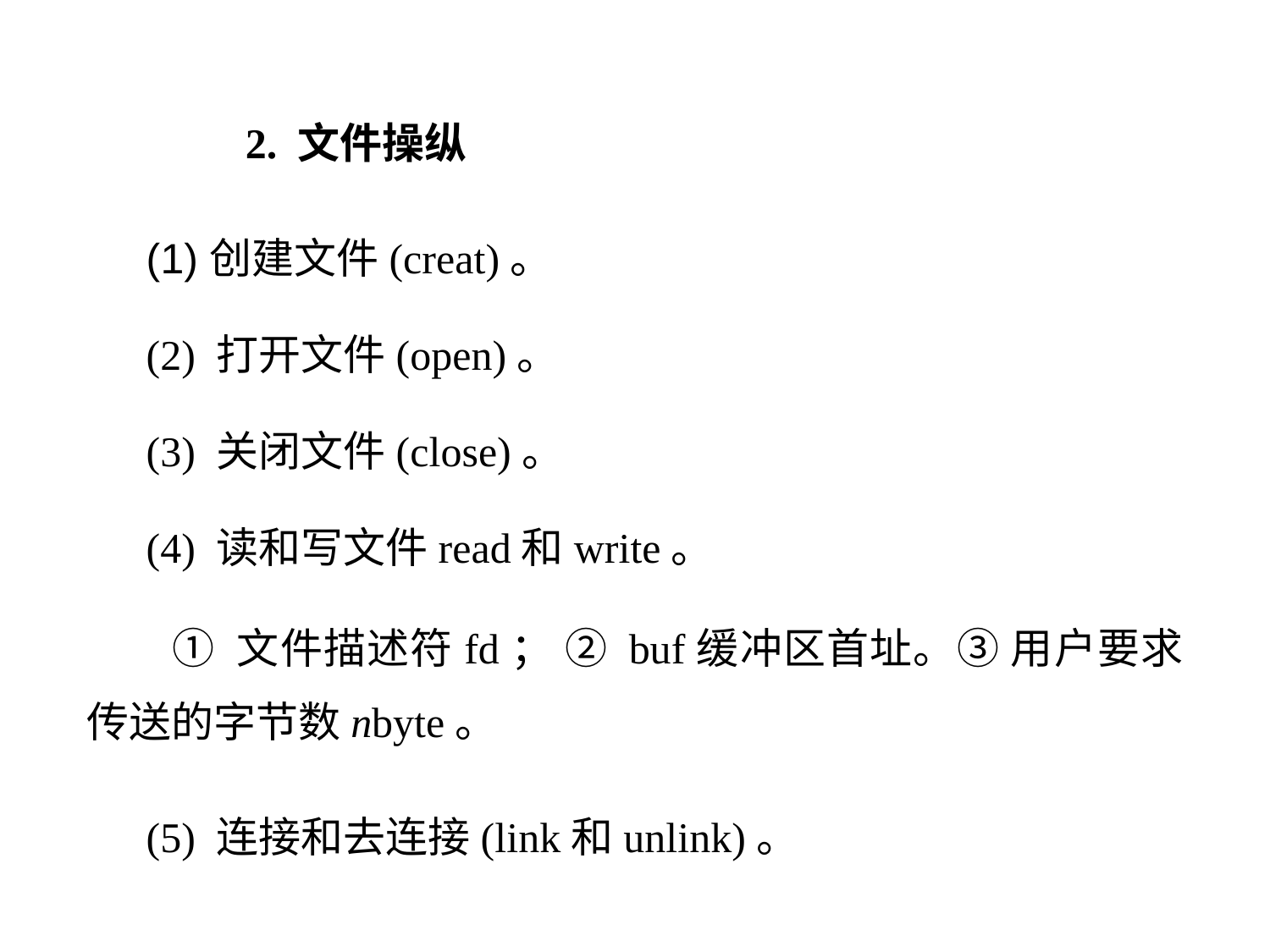

2. 文件操纵
创建文件(creat)。
(2) 打开文件(open)。
(3) 关闭文件(close)。
(4) 读和写文件read和write。

(5) 连接和去连接(link和unlink)。
        ① 文件描述符fd； ② buf缓冲区首址。③ 用户要求传送的字节数nbyte。